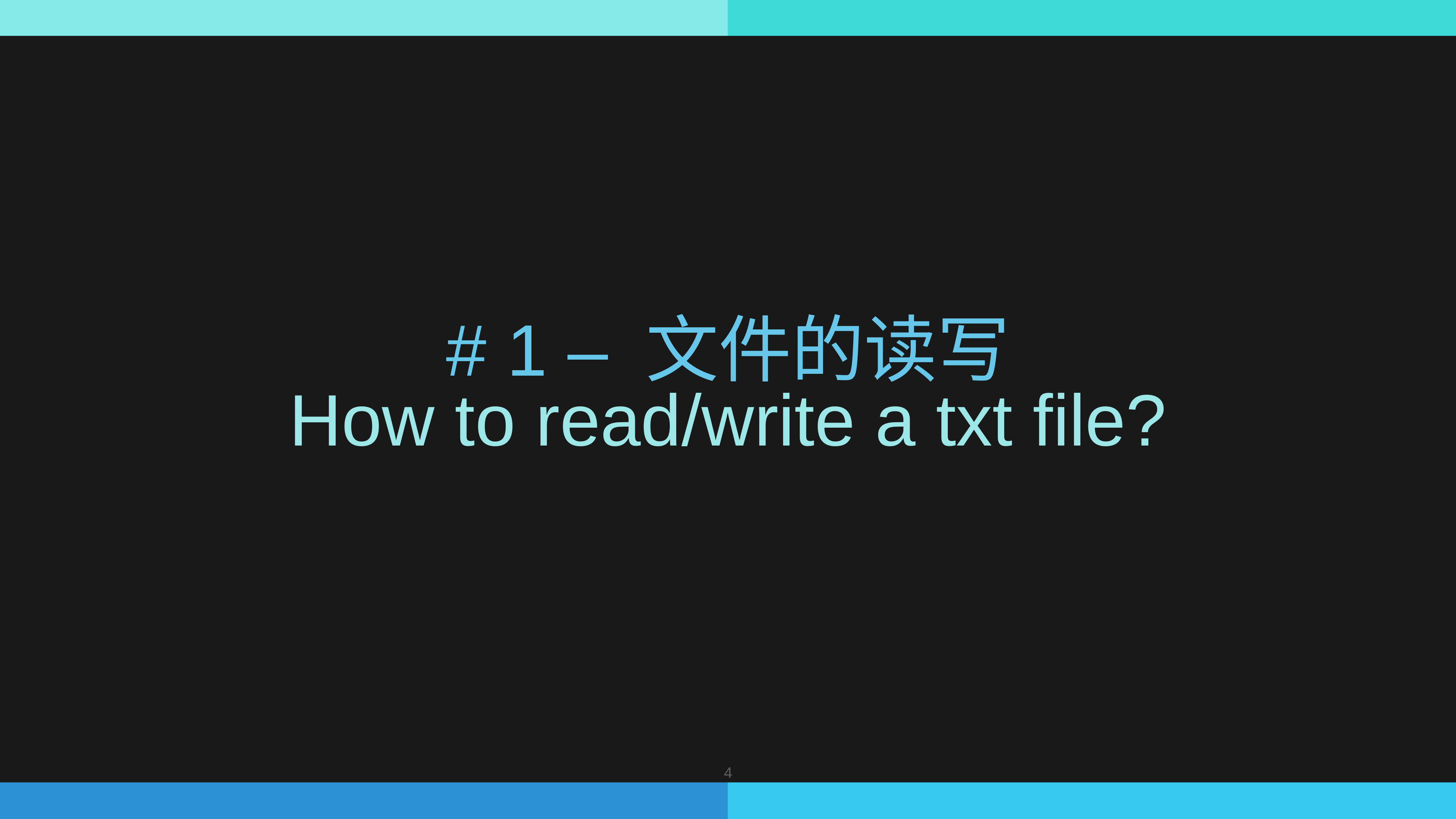

# # 1 – 文件的读写
How to read/write a txt file?
4